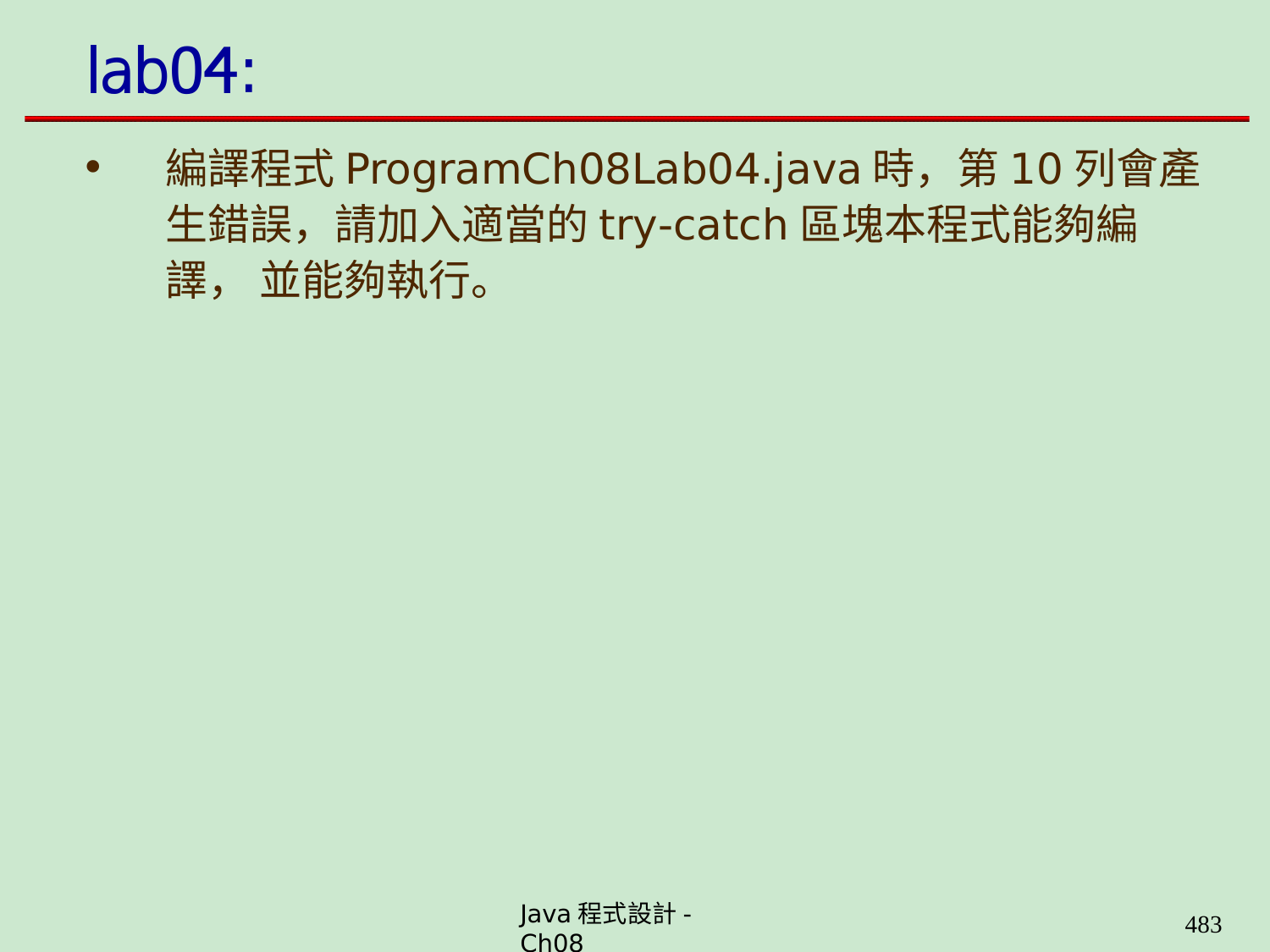

# lab04:
編譯程式ProgramCh08Lab04.java時，第10列會產 生錯誤，請加入適當的try-catch區塊本程式能夠編譯， 並能夠執行。
Java程式設計-Ch08
483